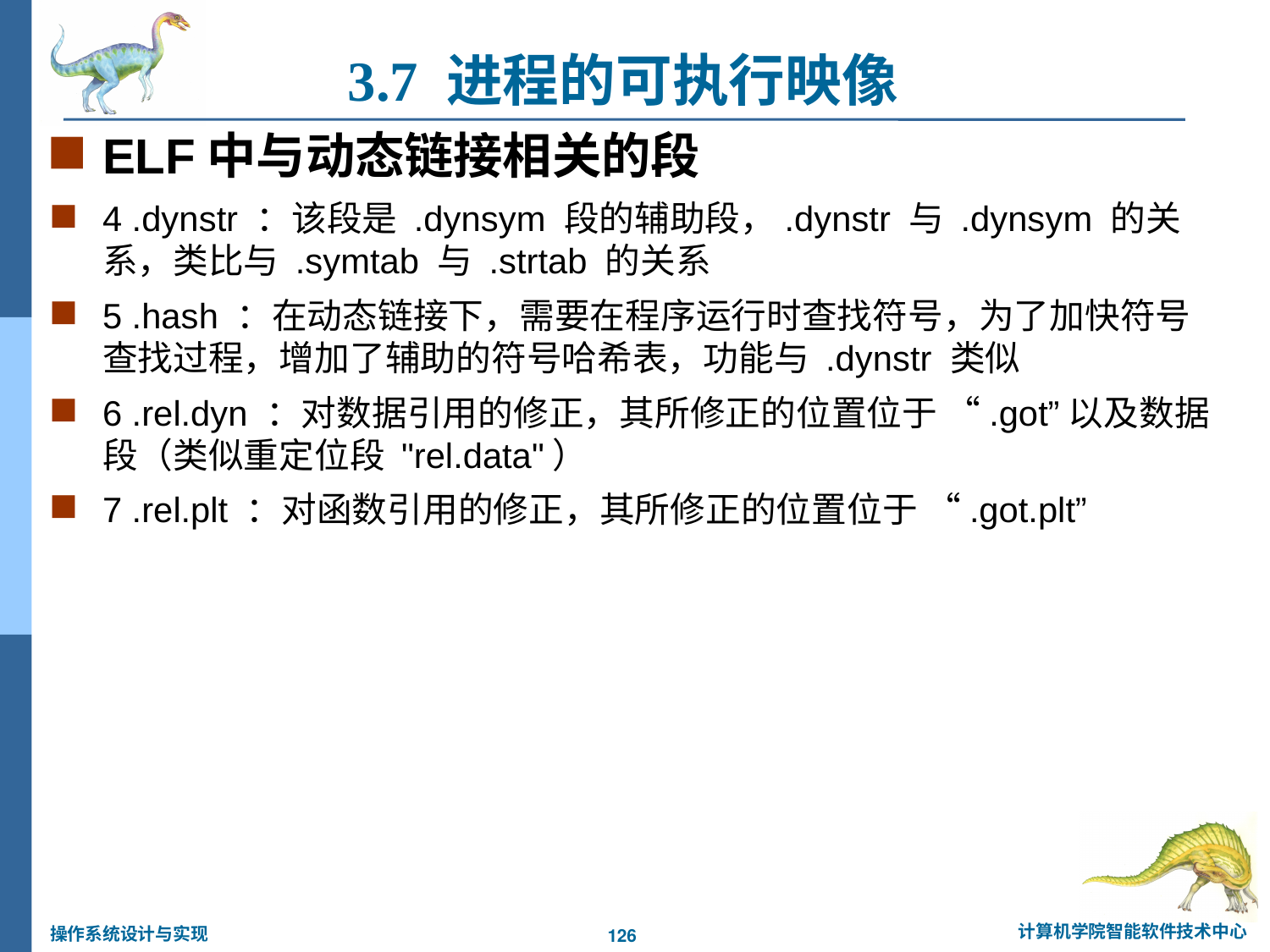

3.7 进程的可执行映像
ELF中与动态链接相关的段
4 .dynstr ：该段是 .dynsym 段的辅助段，.dynstr 与 .dynsym 的关系，类比与 .symtab 与 .strtab 的关系
5 .hash ：在动态链接下，需要在程序运行时查找符号，为了加快符号查找过程，增加了辅助的符号哈希表，功能与 .dynstr 类似
6 .rel.dyn ：对数据引用的修正，其所修正的位置位于 “.got”以及数据段（类似重定位段 "rel.data"）
7 .rel.plt ：对函数引用的修正，其所修正的位置位于 “.got.plt”